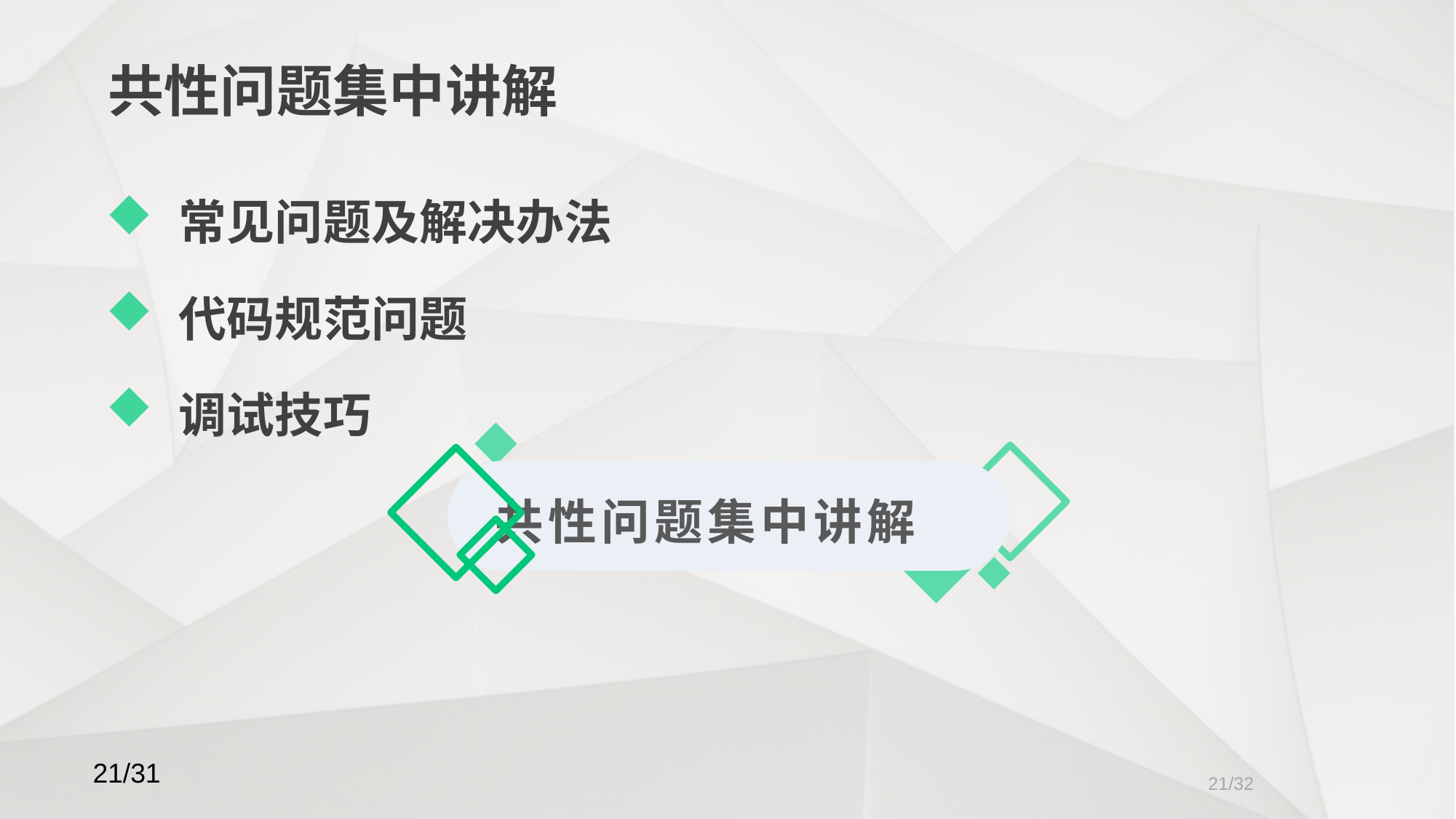

# 共性问题集中讲解
常见问题及解决办法
代码规范问题
调试技巧

共性问题集中讲解

21/32